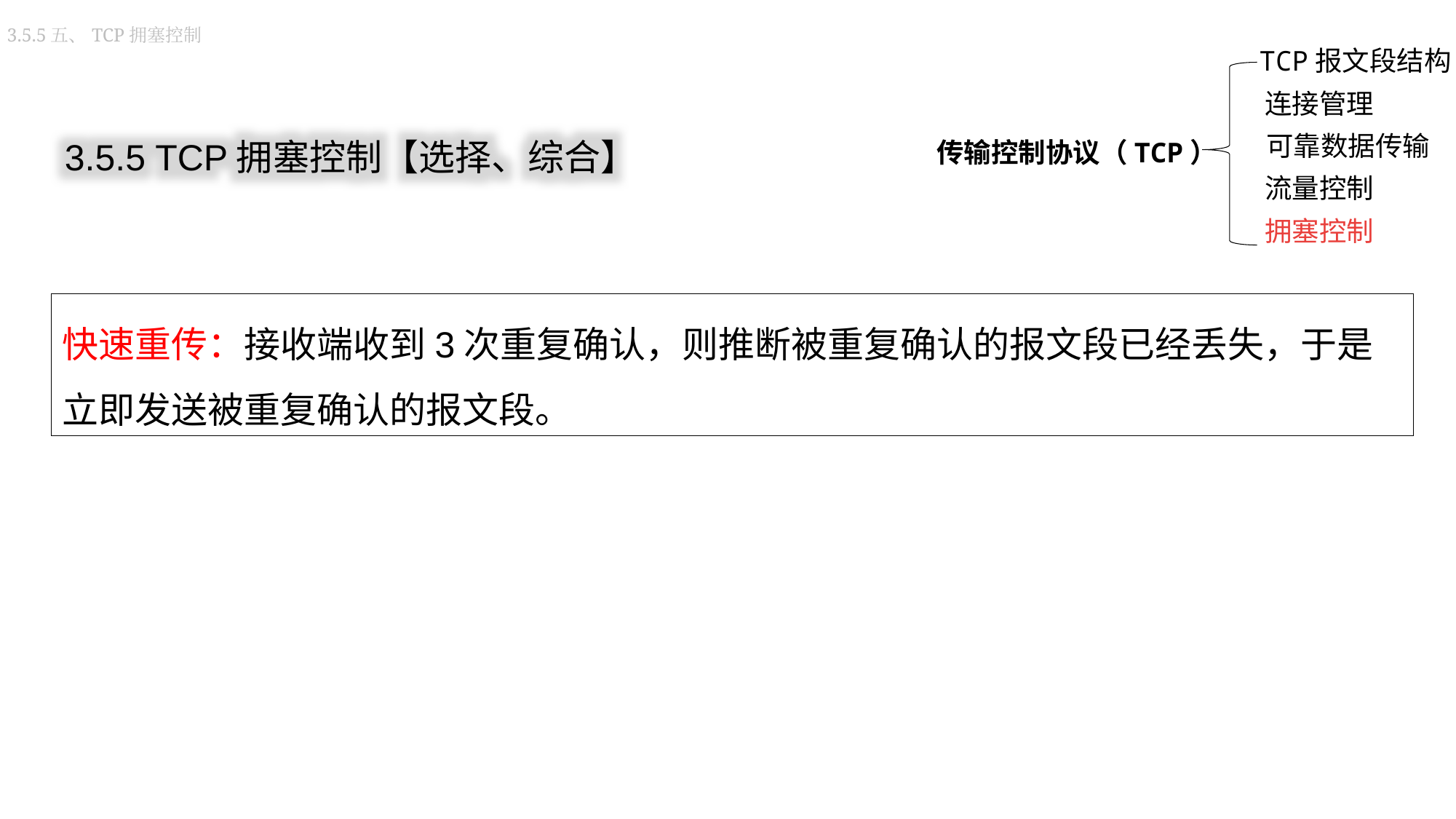

3.5.5五、TCP拥塞控制
TCP报文段结构

连接管理
传输控制协议（TCP）
可靠数据传输
流量控制
拥塞控制
3.5.5 TCP拥塞控制【选择、综合】
快速重传：接收端收到3次重复确认，则推断被重复确认的报文段已经丢失，于是立即发送被重复确认的报文段。